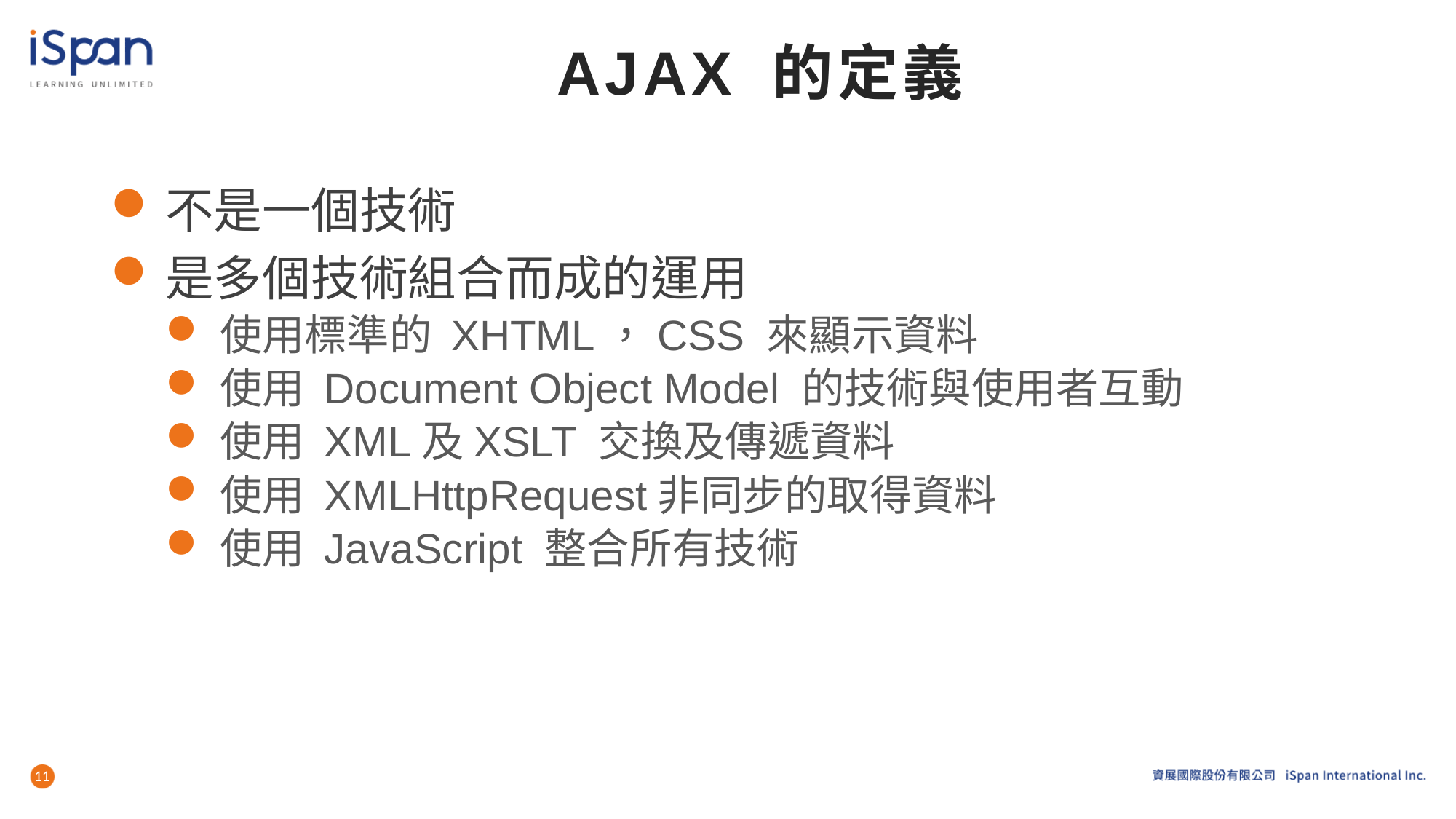

# AJAX 的定義
不是一個技術
是多個技術組合而成的運用
使用標準的 XHTML，CSS 來顯示資料
使用 Document Object Model 的技術與使用者互動
使用 XML及XSLT 交換及傳遞資料
使用 XMLHttpRequest非同步的取得資料
使用 JavaScript 整合所有技術

11